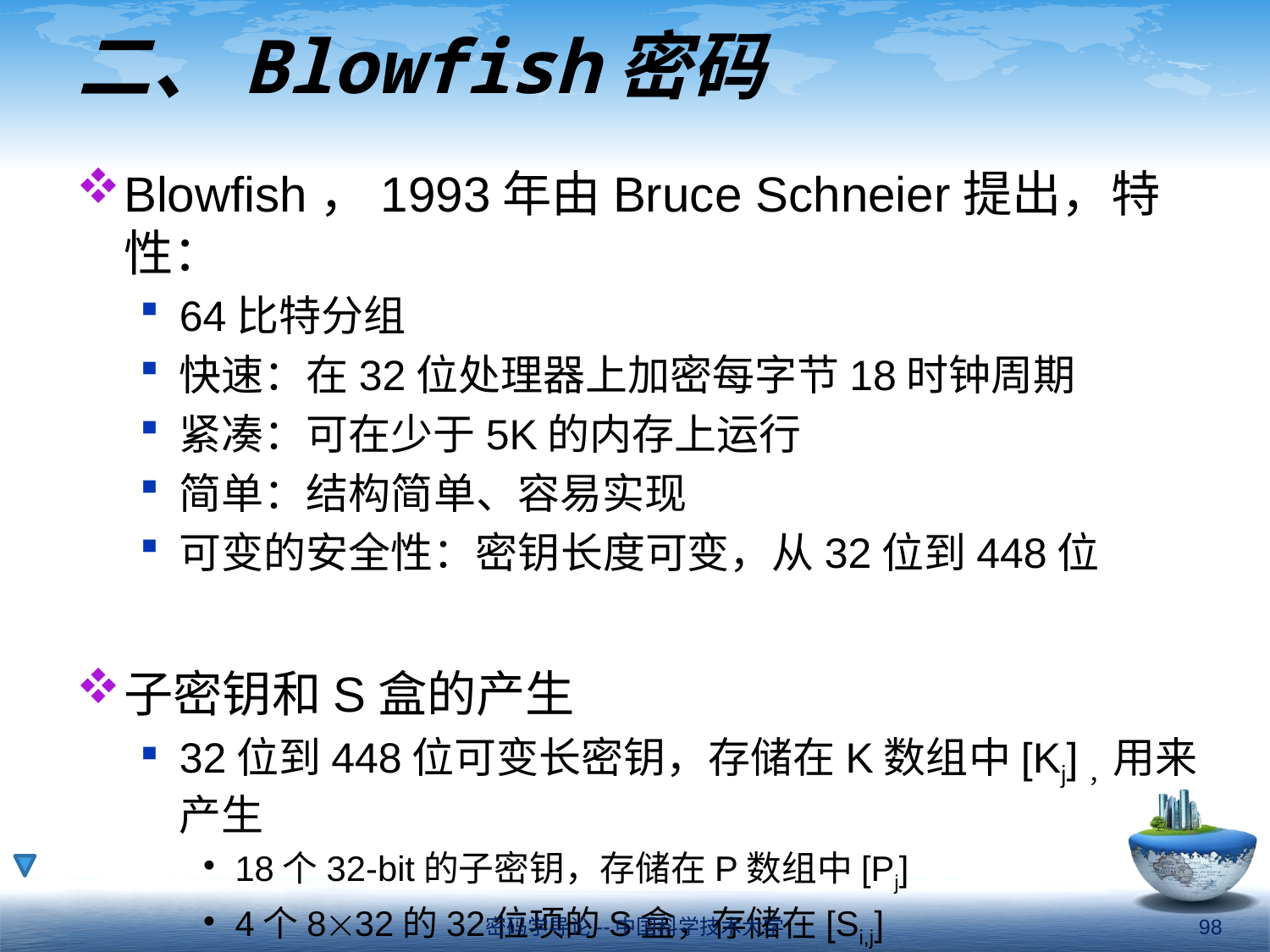

# 二、Blowfish密码
Blowfish，1993年由Bruce Schneier提出，特性：
64比特分组
快速：在32位处理器上加密每字节18时钟周期
紧凑：可在少于5K的内存上运行
简单：结构简单、容易实现
可变的安全性：密钥长度可变，从32位到448位

子密钥和S盒的产生
32位到448位可变长密钥，存储在K数组中[Kj]，用来产生
18个32-bit的子密钥，存储在P数组中[Pj]
4个8×32的32位项的S盒，存储在[Si,j]

密码学导论--中国科学技术大学
98